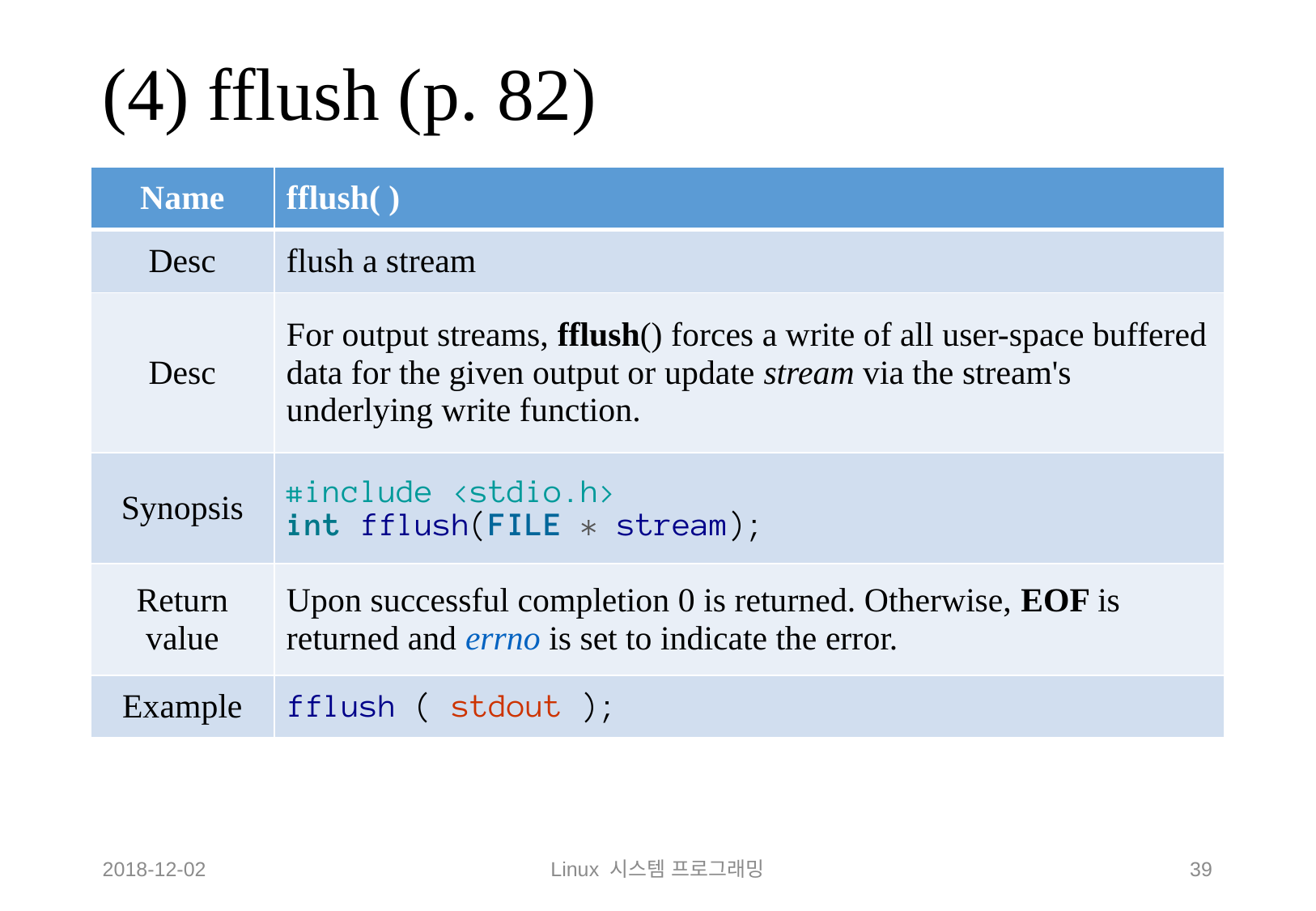

# (4) fflush (p. 82)
| Name | fflush( ) |
| --- | --- |
| Desc | flush a stream |
| Desc | For output streams, fflush() forces a write of all user-space buffered data for the given output or update stream via the stream's underlying write function. |
| Synopsis | #include <stdio.h> int fflush(FILE \* stream); |
| Return value | Upon successful completion 0 is returned. Otherwise, EOF is returned and errno is set to indicate the error. |
| Example | fflush ( stdout ); |
2018-12-02
Linux 시스템 프로그래밍
39